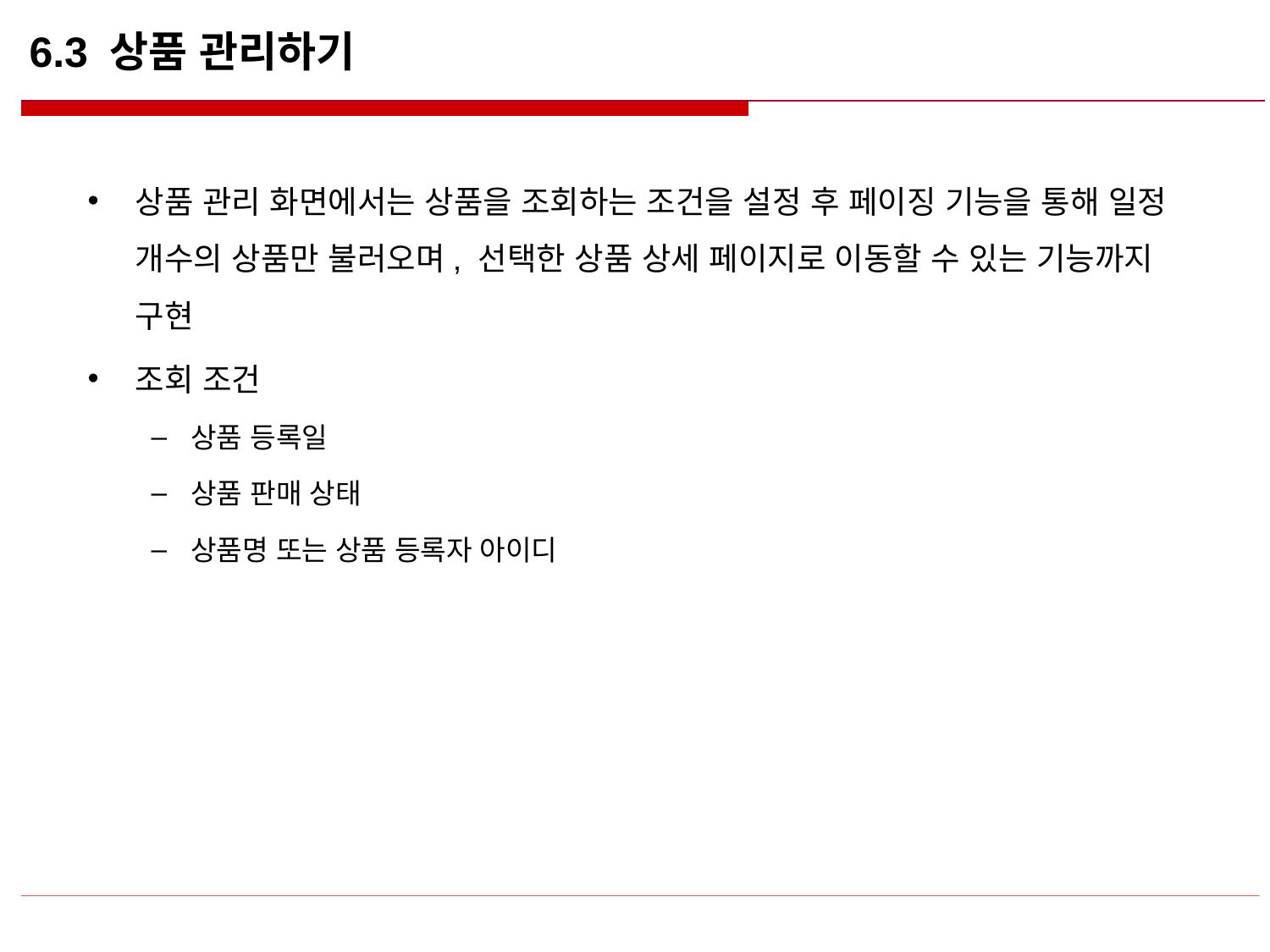

# 6.3 상품 관리하기
상품 관리 화면에서는 상품을 조회하는 조건을 설정 후 페이징 기능을 통해 일정 개수의 상품만 불러오며, 선택한 상품 상세 페이지로 이동할 수 있는 기능까지 구현
조회 조건
상품 등록일
상품 판매 상태
상품명 또는 상품 등록자 아이디